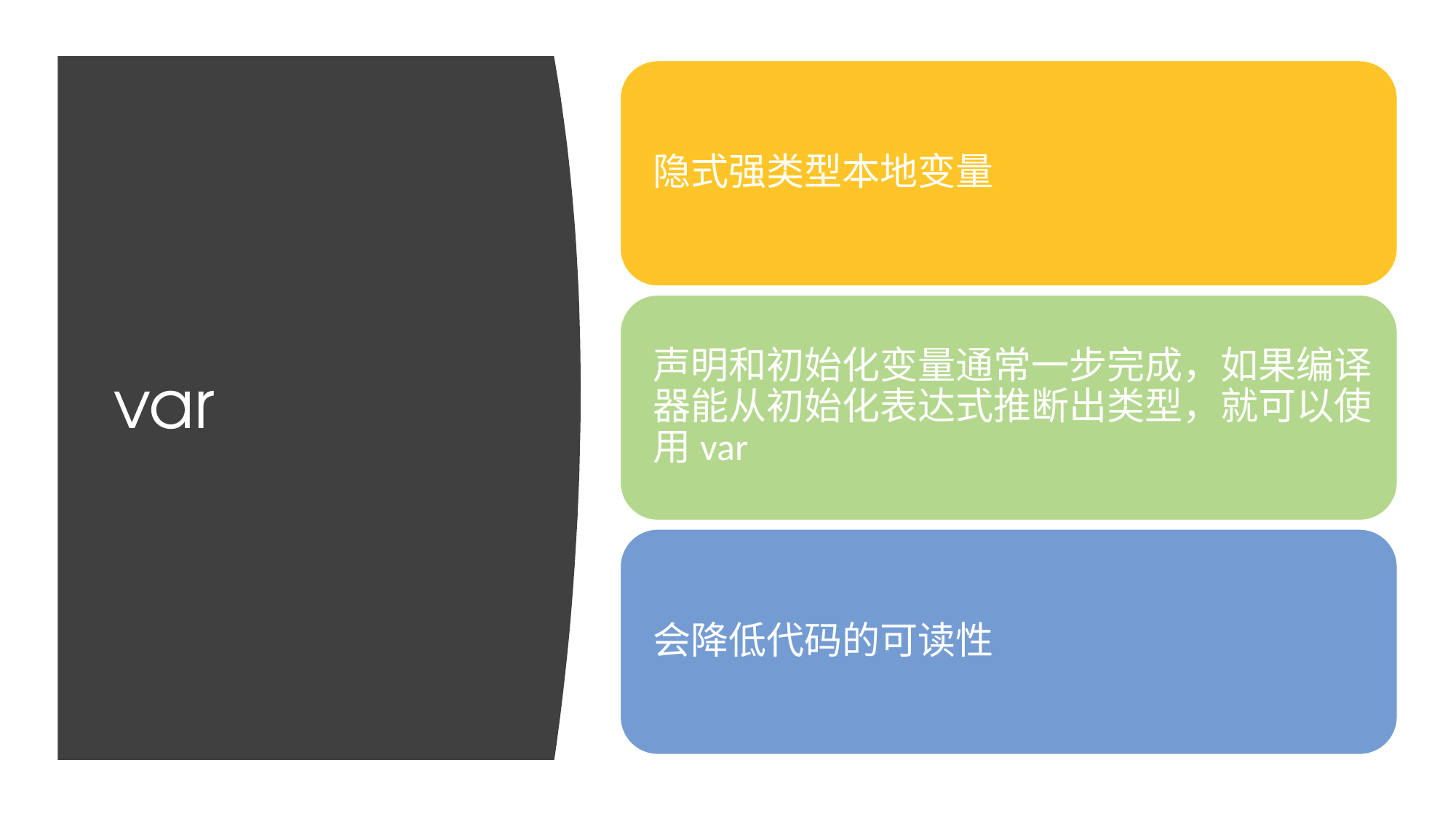

隐式强类型本地变量
声明和初始化变量通常一步完成，如果编译器能从初始化表达式推断出类型，就可以使用var
会降低代码的可读性

# var